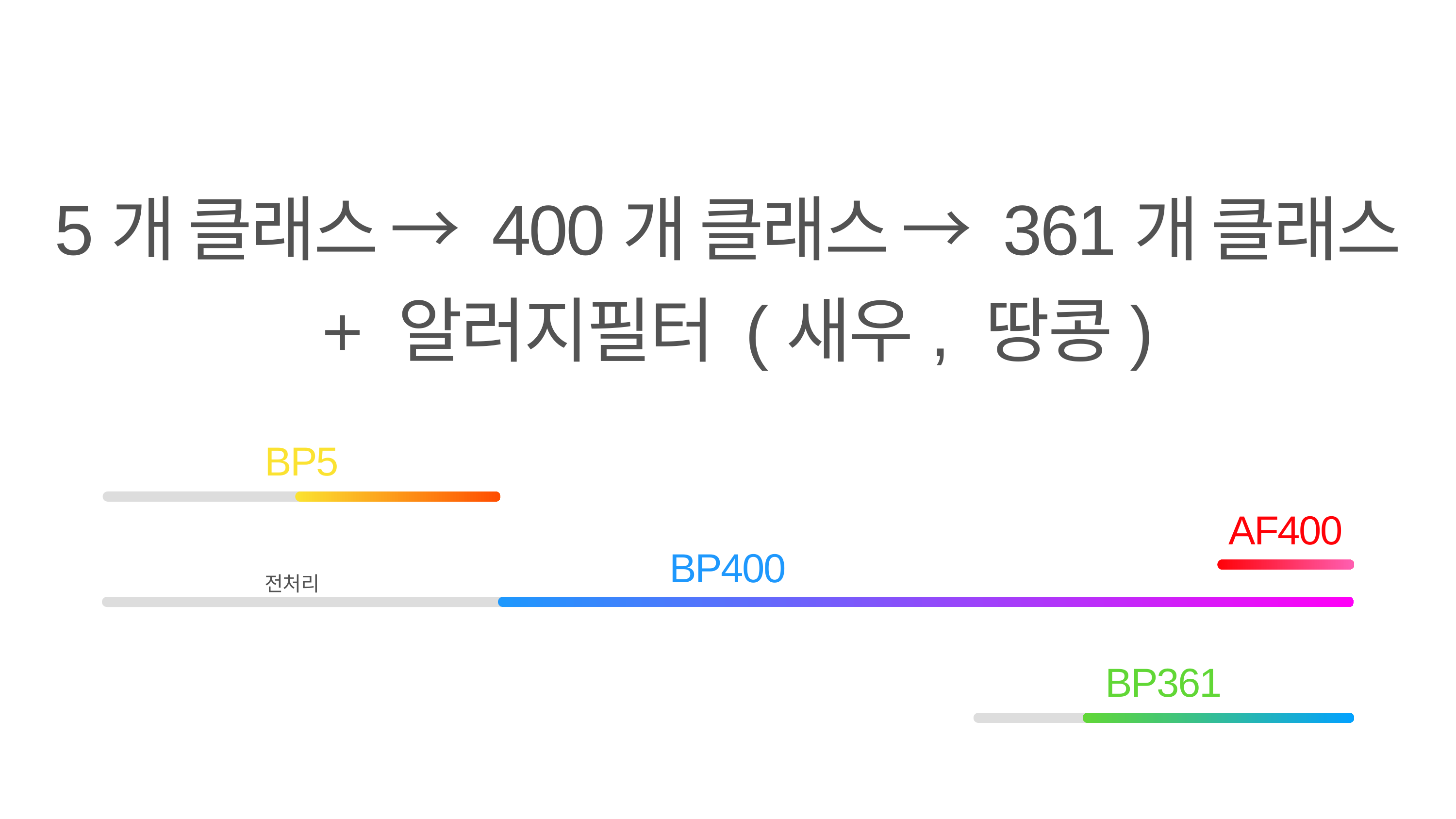

5개 클래스 → 400개 클래스 → 361개 클래스
 + 알러지필터 (새우, 땅콩)
BP5

AF400

BP400

전처리
BP361